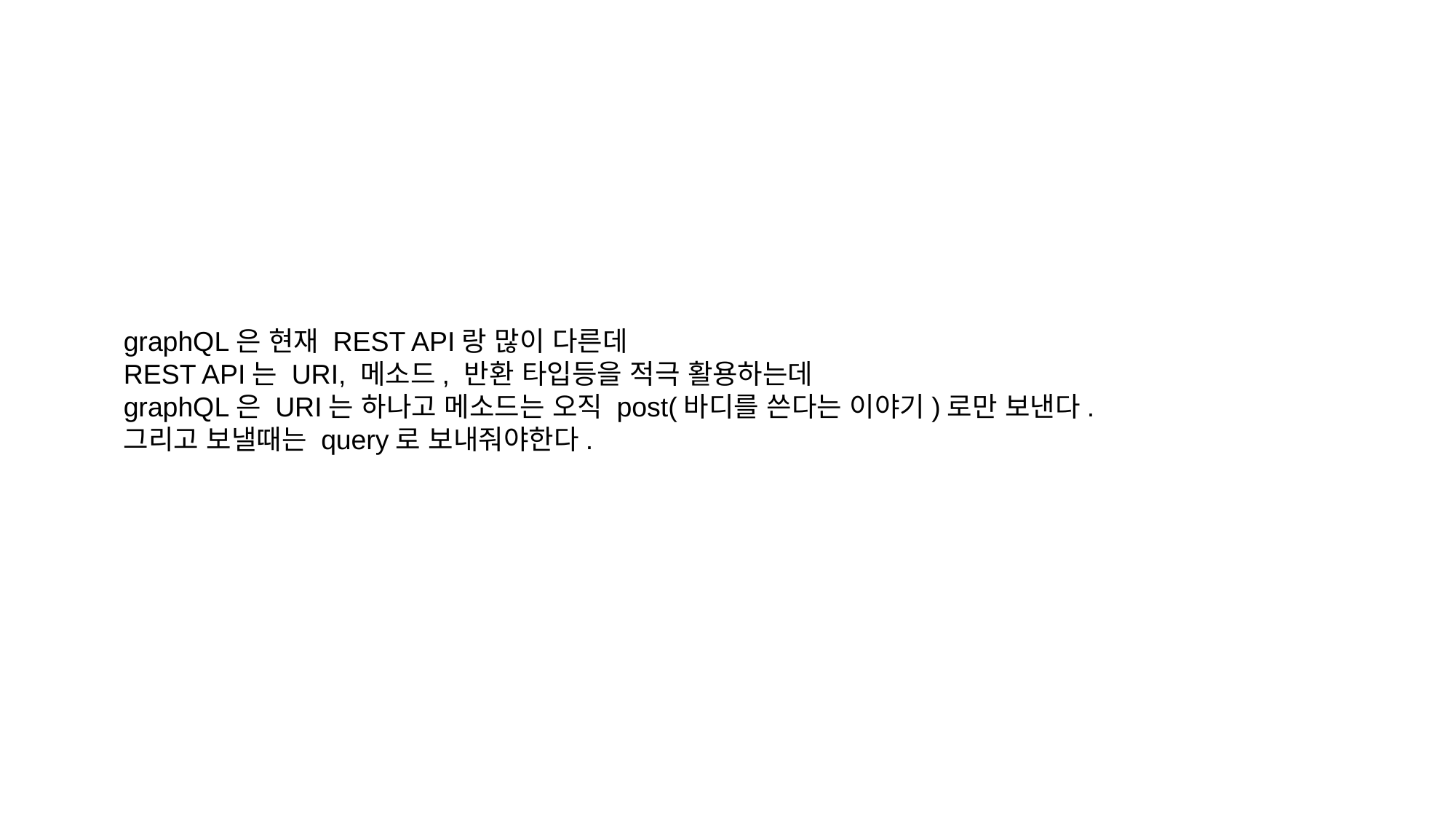

graphQL은 현재 REST API랑 많이 다른데
REST API는 URI, 메소드, 반환 타입등을 적극 활용하는데
graphQL은 URI는 하나고 메소드는 오직 post(바디를 쓴다는 이야기)로만 보낸다.
그리고 보낼때는 query로 보내줘야한다.